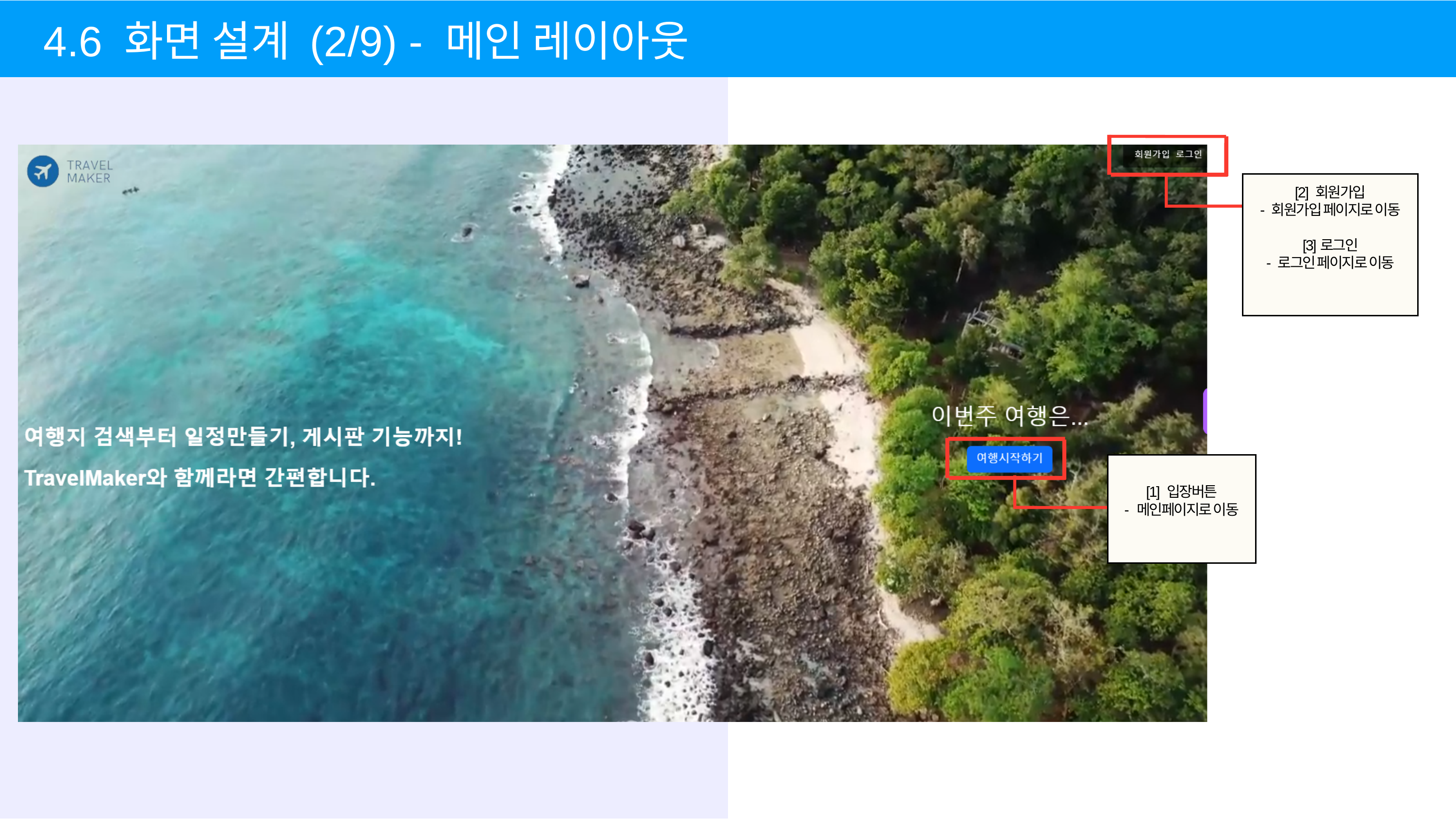

4.6 화면 설계 (2/9) - 메인 레이아웃

[2] 회원가입
- 회원가입 페이지로 이동

[3]로그인
- 로그인 페이지로 이동

[1] 입장버튼
- 메인페이지로 이동